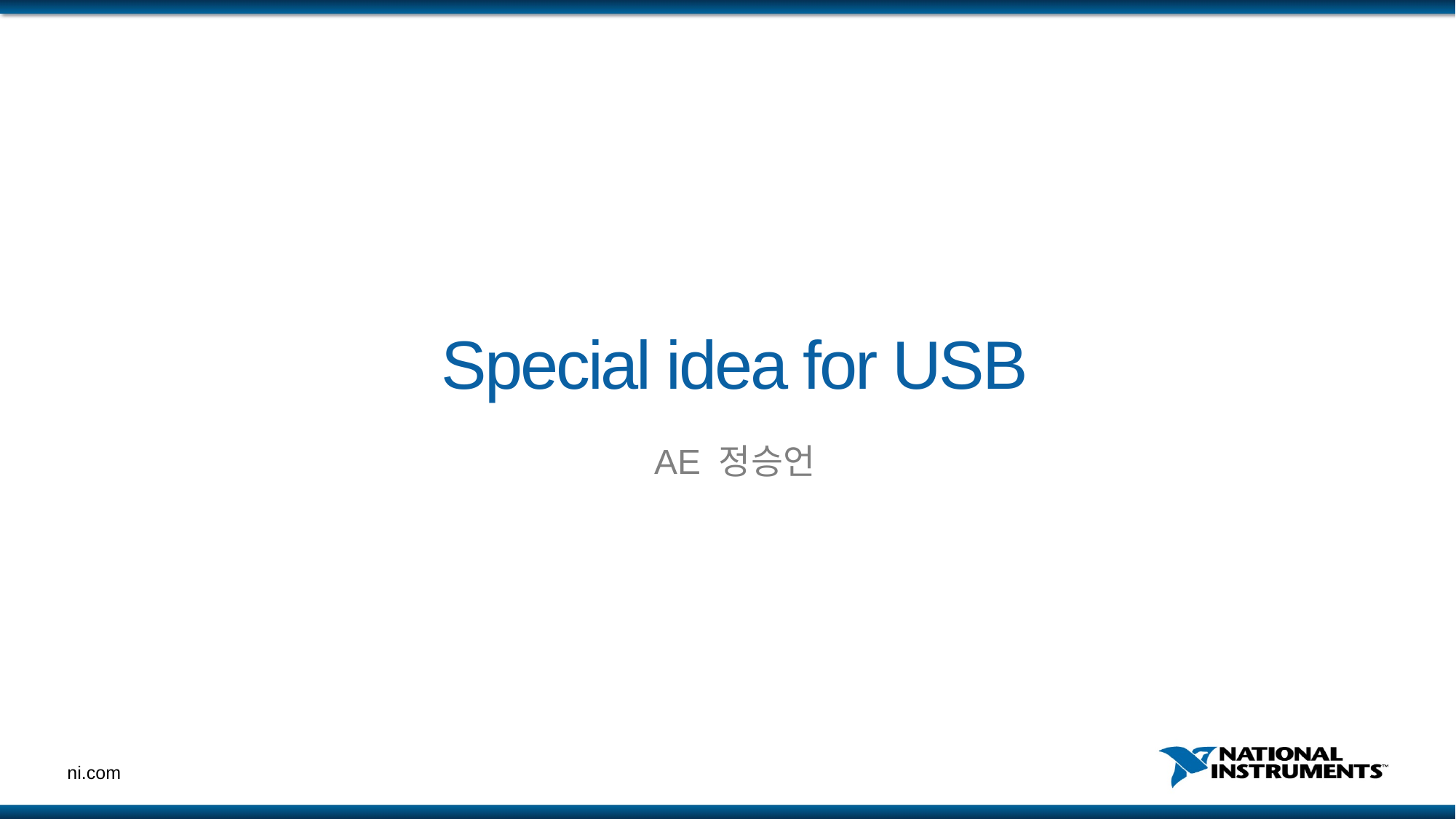

# Special idea for USB
AE 정승언